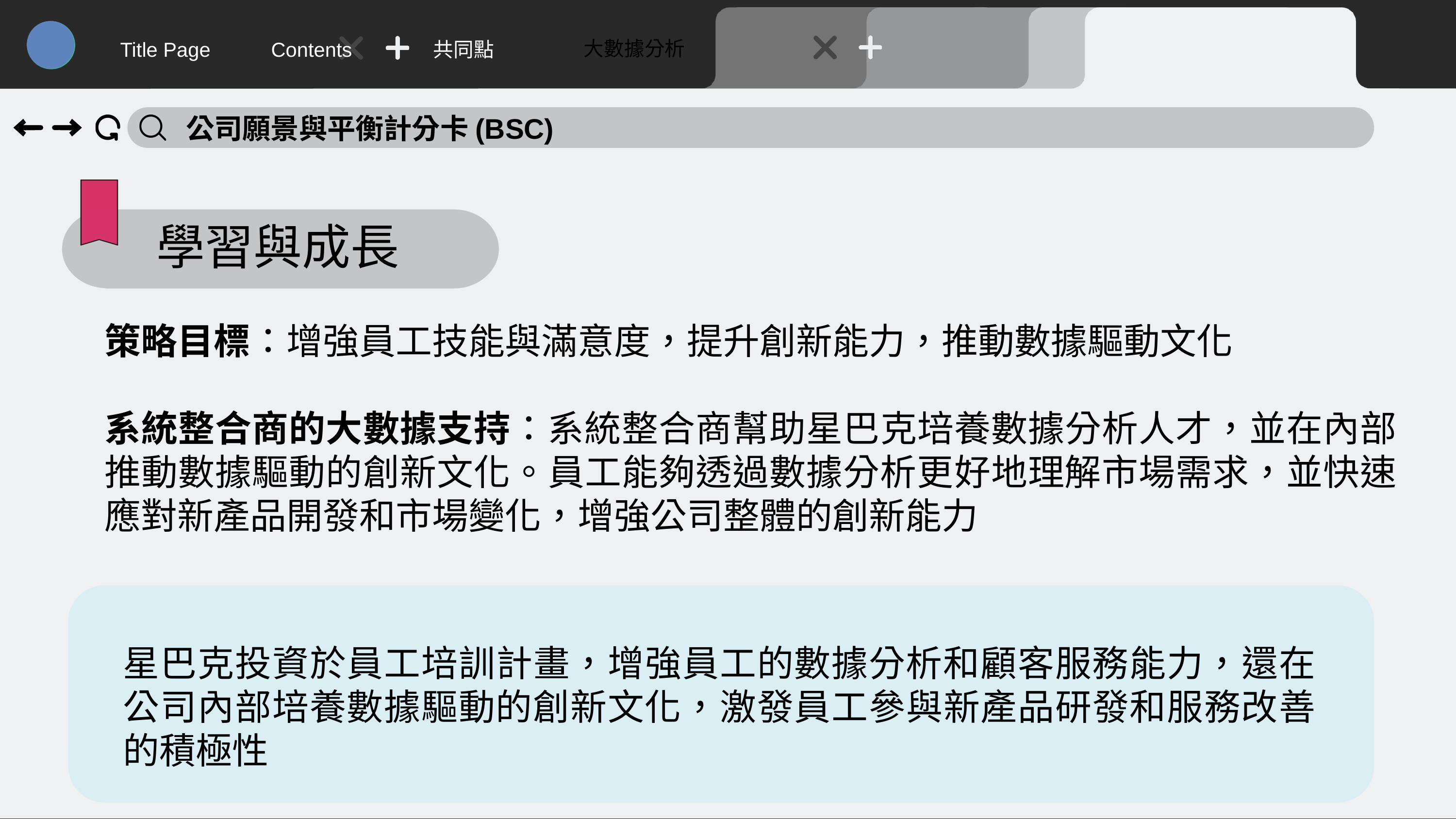

大數據分析
Title Page
Contents
共同點

公司願景與平衡計分卡(BSC)

學習與成長
策略目標：增強員工技能與滿意度，提升創新能力，推動數據驅動文化

系統整合商的大數據支持：系統整合商幫助星巴克培養數據分析人才，並在內部推動數據驅動的創新文化。員工能夠透過數據分析更好地理解市場需求，並快速應對新產品開發和市場變化，增強公司整體的創新能力

星巴克投資於員工培訓計畫，增強員工的數據分析和顧客服務能力，還在公司內部培養數據驅動的創新文化，激發員工參與新產品研發和服務改善的積極性
60